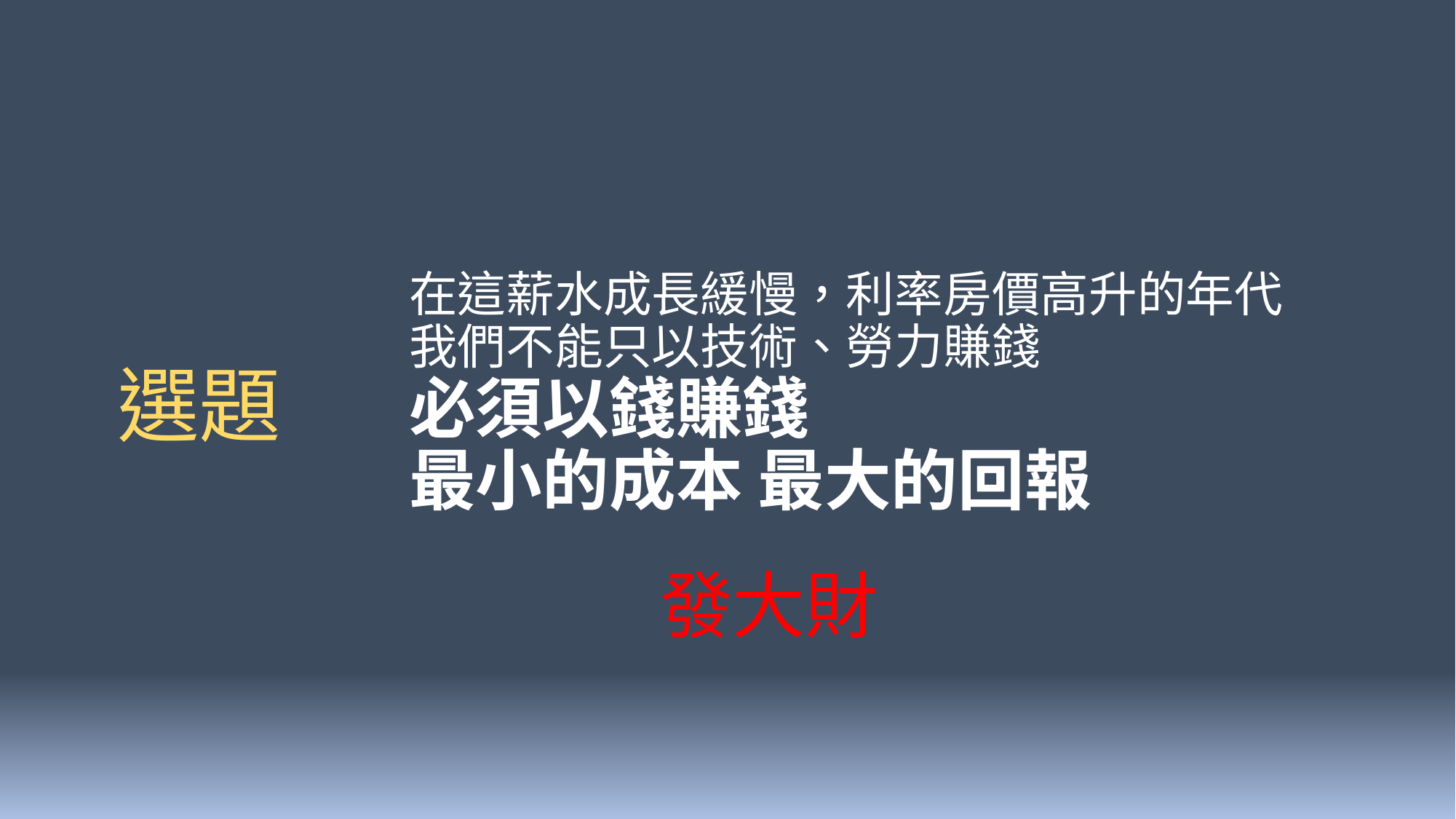

在這薪水成長緩慢，利率房價高升的年代
我們不能只以技術、勞力賺錢
必須以錢賺錢
最小的成本 最大的回報
選題
發大財